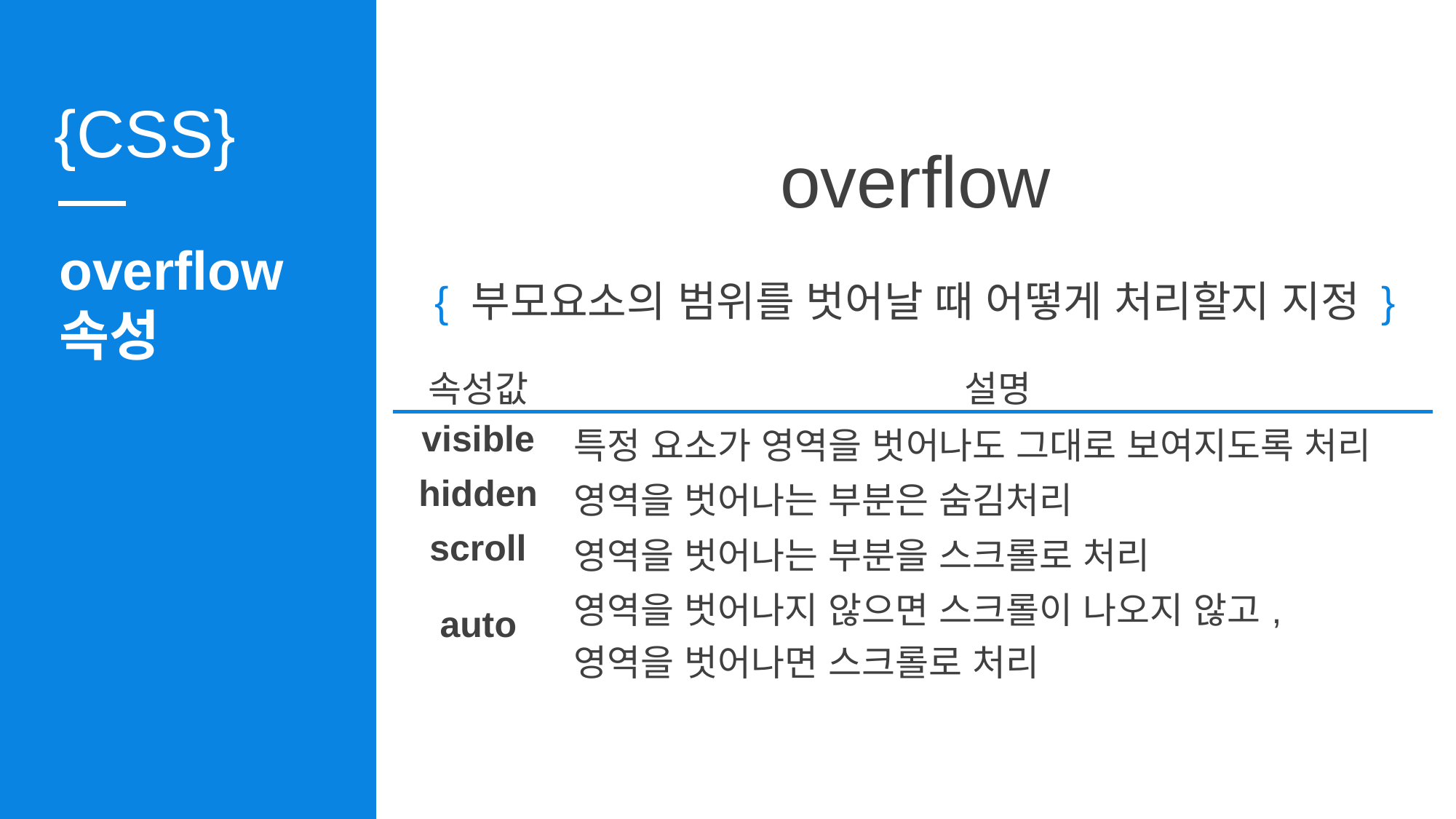

overflow
overflow
속성
{ 부모요소의 범위를 벗어날 때 어떻게 처리할지 지정 }
| 속성값 | 설명 |
| --- | --- |
| visible | 특정 요소가 영역을 벗어나도 그대로 보여지도록 처리 |
| hidden | 영역을 벗어나는 부분은 숨김처리 |
| scroll | 영역을 벗어나는 부분을 스크롤로 처리 |
| auto | 영역을 벗어나지 않으면 스크롤이 나오지 않고, 영역을 벗어나면 스크롤로 처리 |